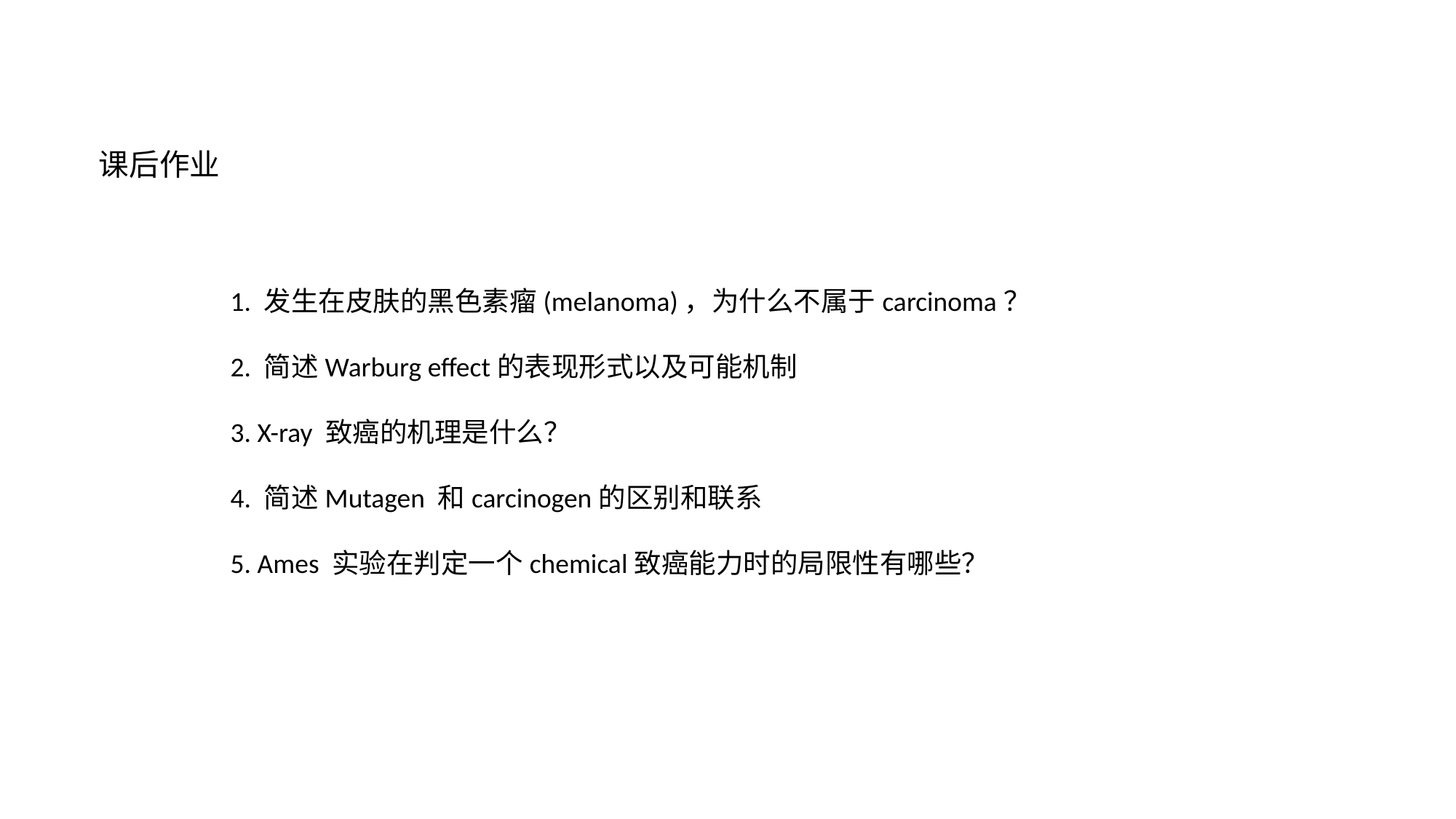

课后作业
1. 发生在皮肤的黑色素瘤(melanoma)，为什么不属于carcinoma？

2. 简述Warburg effect的表现形式以及可能机制

3. X-ray 致癌的机理是什么？

4. 简述Mutagen 和carcinogen的区别和联系

5. Ames 实验在判定一个chemical致癌能力时的局限性有哪些？